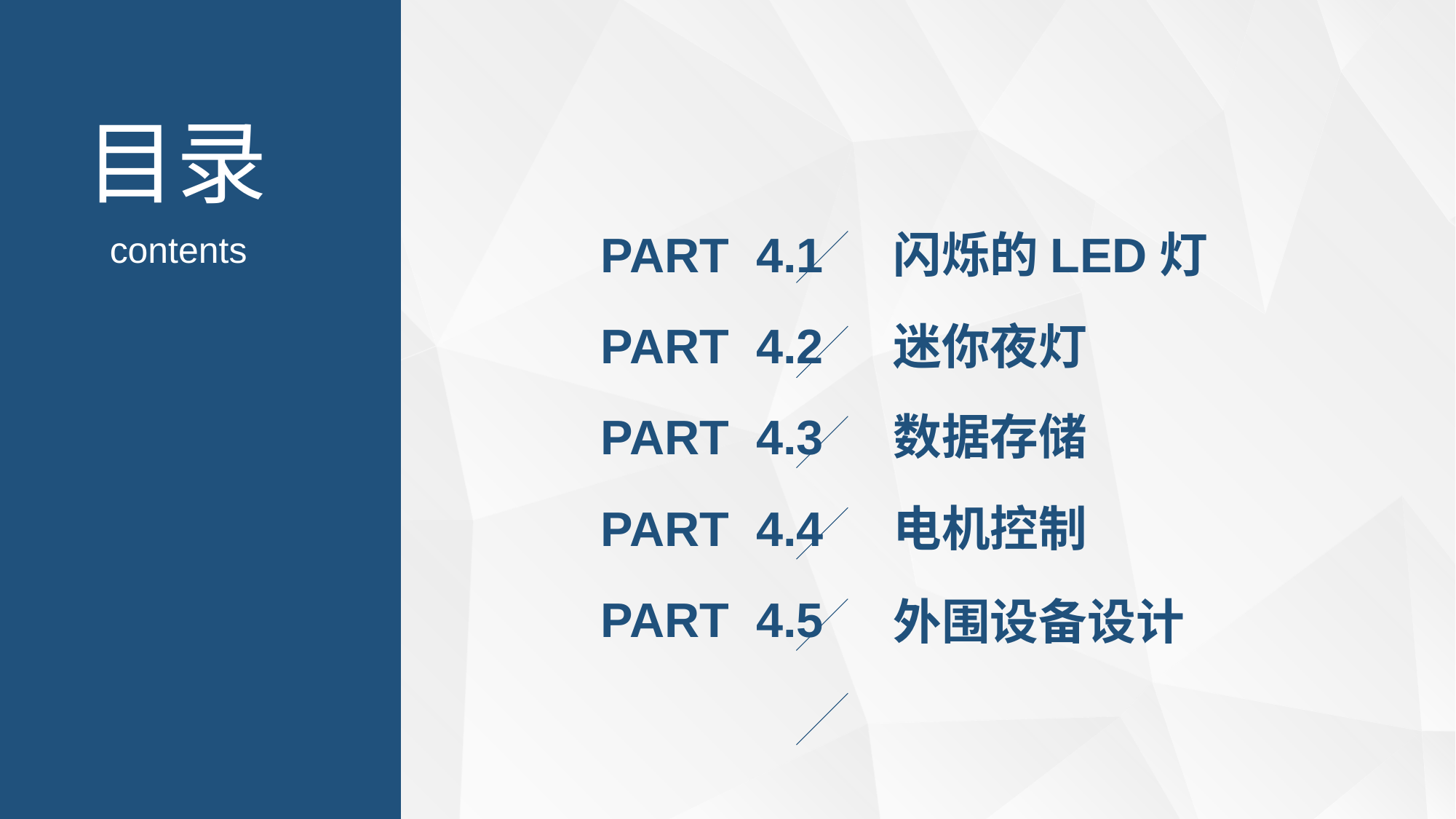

PART  4.1
闪烁的LED灯
PART  4.2
迷你夜灯
数据存储
PART  4.3

PART  4.4

电机控制
PART  4.5

外围设备设计